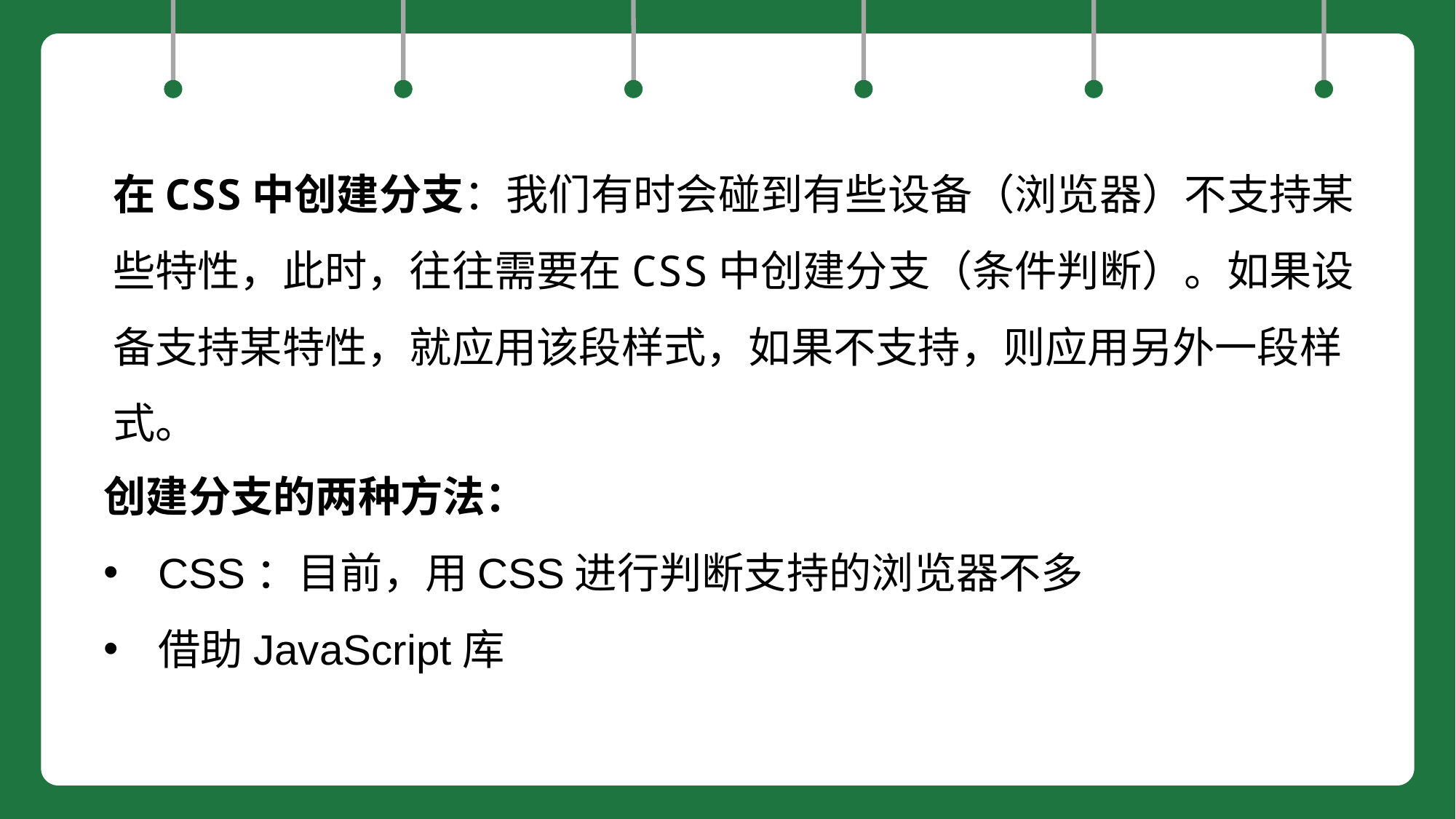

在CSS中创建分支：我们有时会碰到有些设备（浏览器）不支持某些特性，此时，往往需要在CSS中创建分支（条件判断）。如果设备支持某特性，就应用该段样式，如果不支持，则应用另外一段样式。
创建分支的两种方法：
CSS：目前，用CSS进行判断支持的浏览器不多
借助JavaScript库